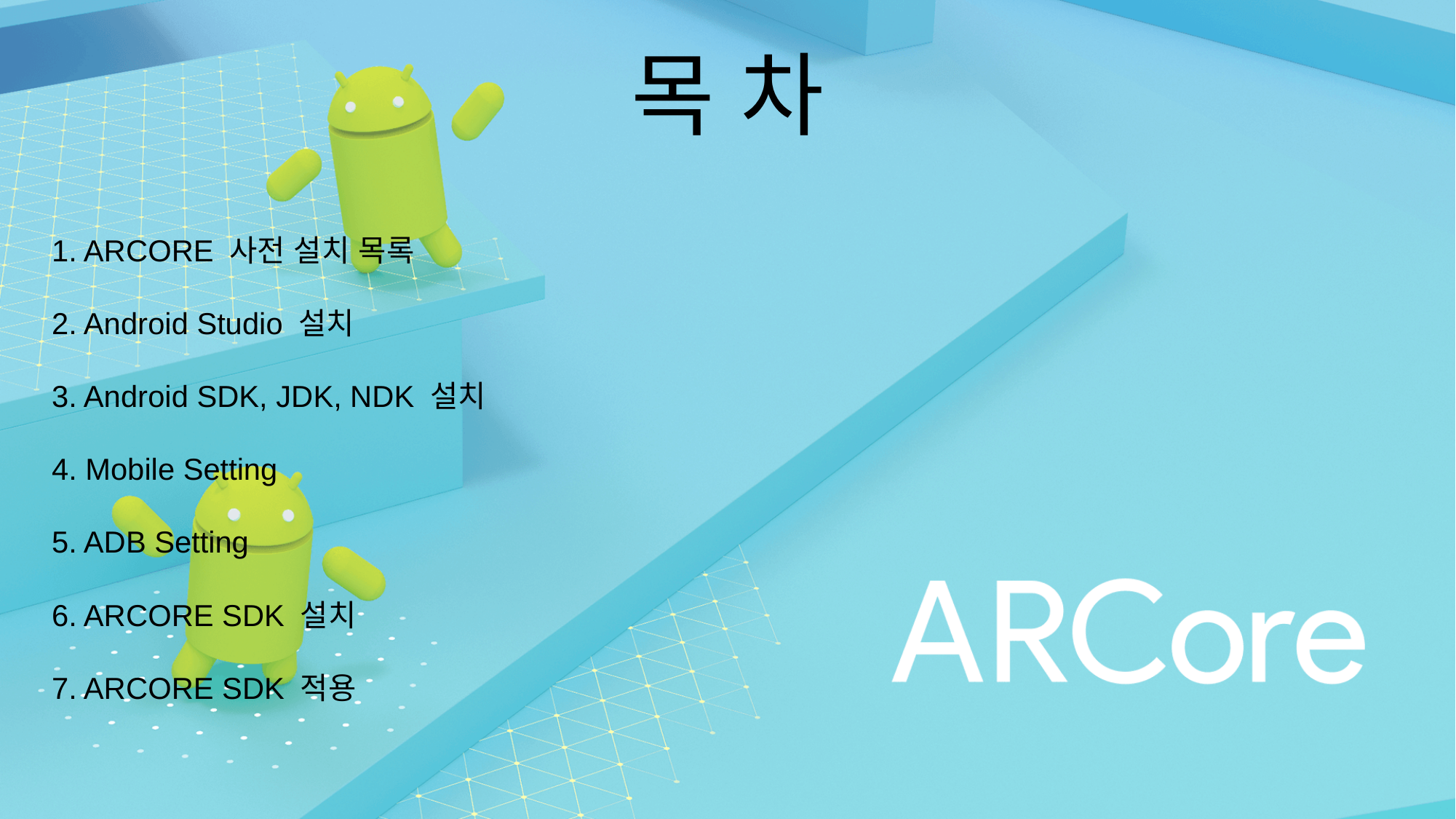

목 차
1. ARCORE 사전 설치 목록

2. Android Studio 설치

3. Android SDK, JDK, NDK 설치

4. Mobile Setting

5. ADB Setting

6. ARCORE SDK 설치

7. ARCORE SDK 적용